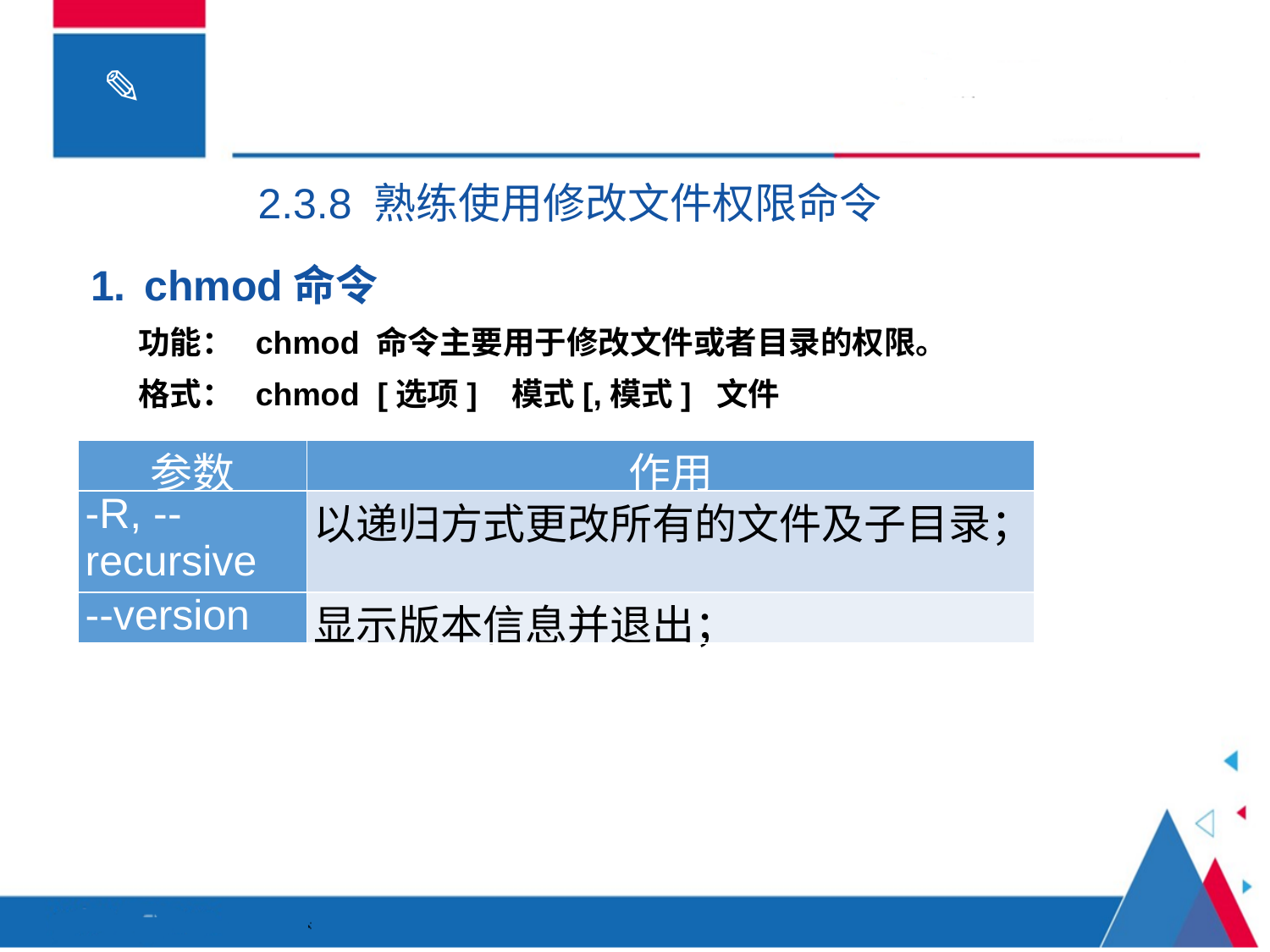

2.3.8 熟练使用修改文件权限命令
chmod命令
功能：  chmod 命令主要用于修改文件或者目录的权限。
格式：  chmod  [选项]   模式[,模式]  文件

| 参数 | 作用 |
| --- | --- |
| -R, --recursive | 以递归方式更改所有的文件及子目录； |
| --version | 显示版本信息并退出； |